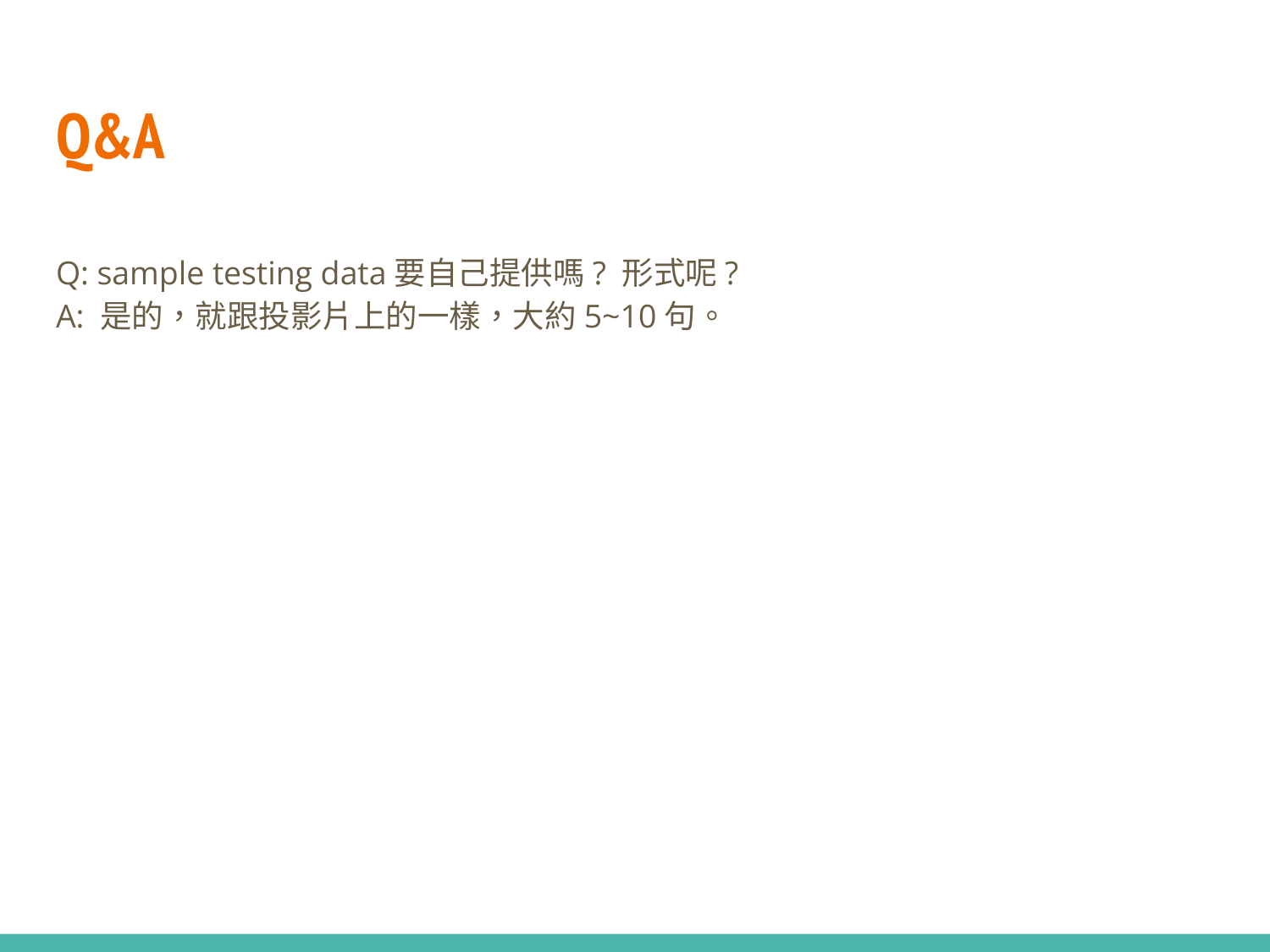

# Q&A
Q: sample testing data要自己提供嗎? 形式呢?
A: 是的，就跟投影片上的一樣，大約5~10句。